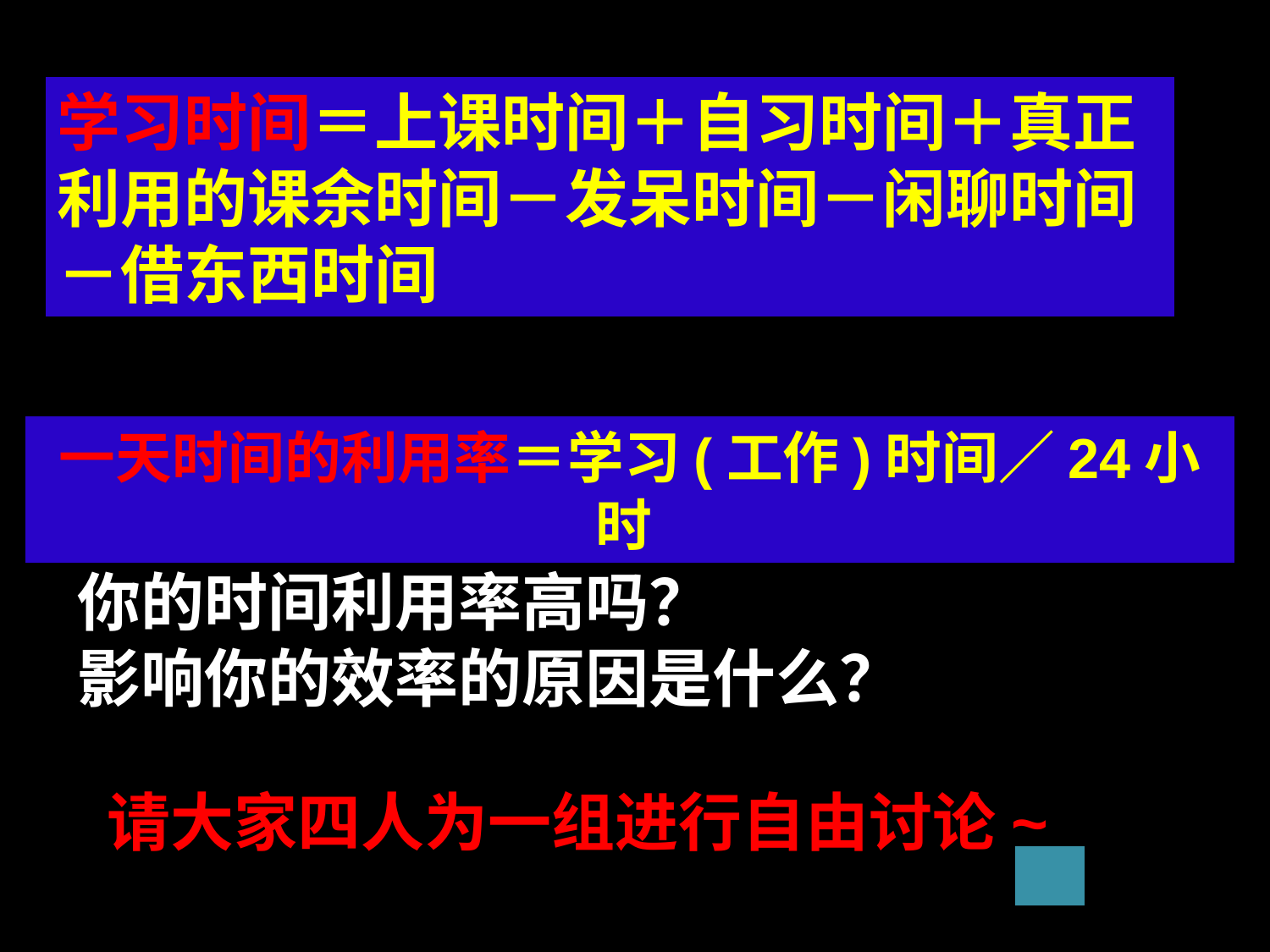

学习时间＝上课时间＋自习时间＋真正利用的课余时间－发呆时间－闲聊时间－借东西时间
一天时间的利用率＝学习(工作)时间／24小时
你的时间利用率高吗？
影响你的效率的原因是什么？
请大家四人为一组进行自由讨论~